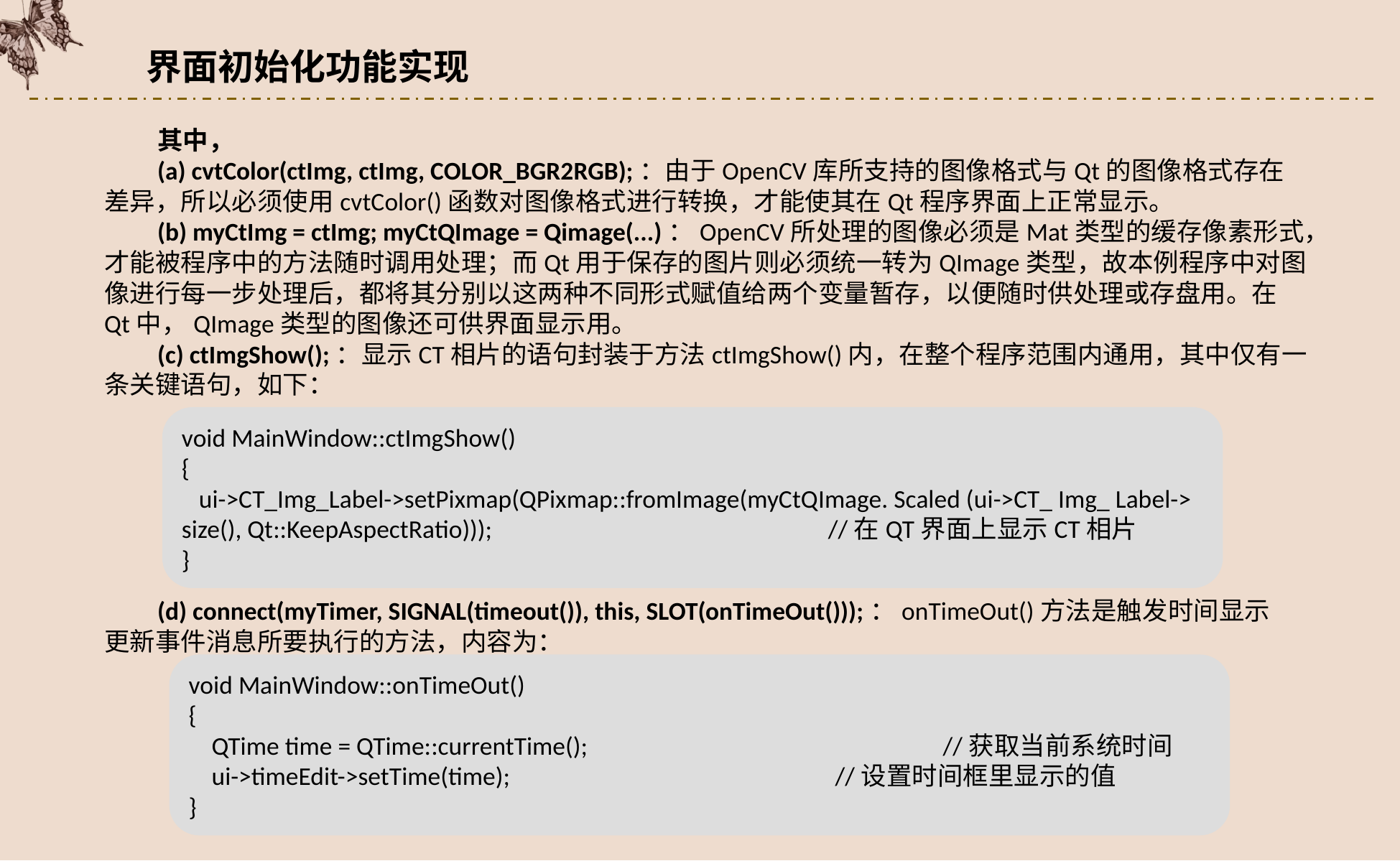

界面初始化功能实现
其中，
(a) cvtColor(ctImg, ctImg, COLOR_BGR2RGB);：由于OpenCV库所支持的图像格式与Qt的图像格式存在差异，所以必须使用cvtColor()函数对图像格式进行转换，才能使其在Qt程序界面上正常显示。
(b) myCtImg = ctImg; myCtQImage = Qimage(...)：OpenCV所处理的图像必须是Mat类型的缓存像素形式，才能被程序中的方法随时调用处理；而Qt用于保存的图片则必须统一转为QImage类型，故本例程序中对图像进行每一步处理后，都将其分别以这两种不同形式赋值给两个变量暂存，以便随时供处理或存盘用。在Qt中，QImage类型的图像还可供界面显示用。
(c) ctImgShow();：显示CT相片的语句封装于方法ctImgShow()内，在整个程序范围内通用，其中仅有一条关键语句，如下：
void MainWindow::ctImgShow()
{
   ui->CT_Img_Label->setPixmap(QPixmap::fromImage(myCtQImage. Scaled (ui->CT_ Img_ Label-> size(), Qt::KeepAspectRatio)));				//在QT界面上显示CT相片
}
(d) connect(myTimer, SIGNAL(timeout()), this, SLOT(onTimeOut()));：onTimeOut()方法是触发时间显示更新事件消息所要执行的方法，内容为：
void MainWindow::onTimeOut()
{
    QTime time = QTime::currentTime();				//获取当前系统时间
    ui->timeEdit->setTime(time);				//设置时间框里显示的值
}